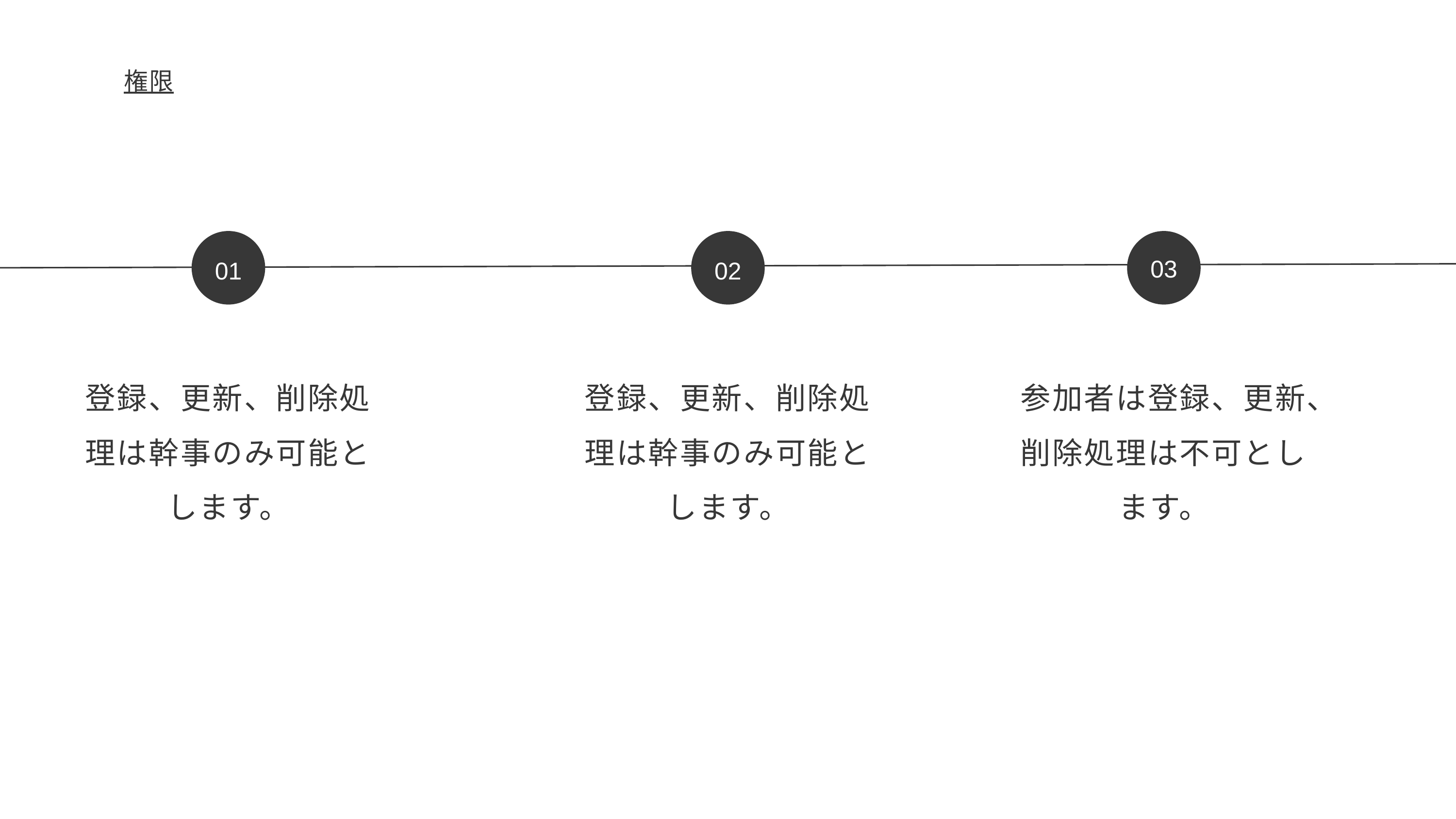

権限

03
01
02

登録、更新、削除処理は幹事のみ可能とします。
登録、更新、削除処理は幹事のみ可能とします。
参加者は登録、更新、削除処理は不可とします。